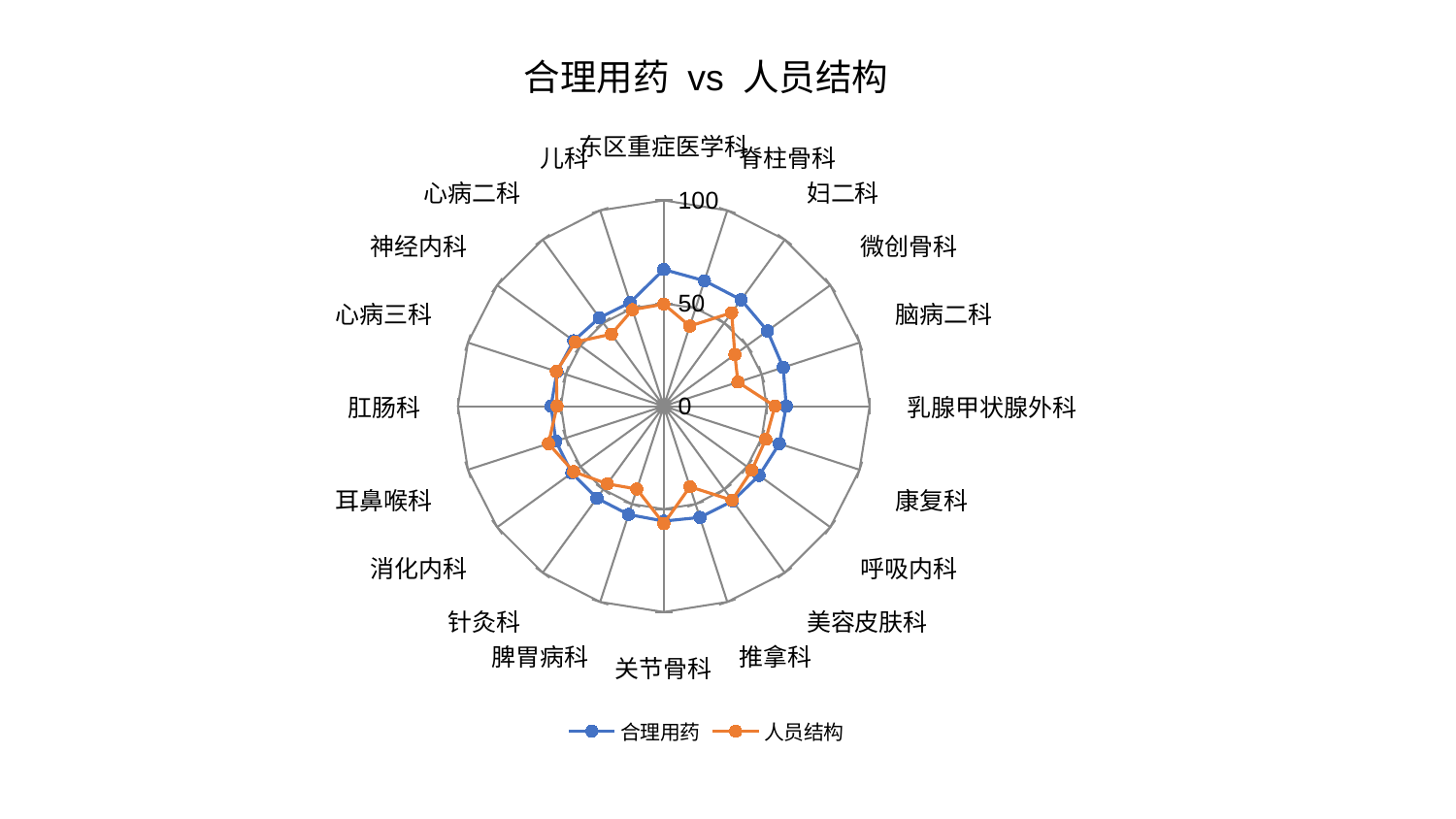

### Chart: 合理用药 vs 人员结构

| Category | 合理用药 | 人员结构 |
|---|---|---|
| 东区重症医学科 | 66.40275853204902 | 49.59854061253345 |
| 脊柱骨科 | 64.07695150608272 | 40.94773984817087 |
| 妇二科 | 63.90587396861257 | 56.14719342753697 |
| 微创骨科 | 62.27314110891604 | 42.70912131617821 |
| 脑病二科 | 61.02542539090928 | 37.90324961090066 |
| 乳腺甲状腺外科 | 59.51042030712701 | 53.991784152461264 |
| 康复科 | 59.056860769024986 | 52.13018287991792 |
| 呼吸内科 | 57.26595770101408 | 52.89642950364359 |
| 美容皮肤科 | 56.929457849237885 | 56.48818315404143 |
| 推拿科 | 56.822443227579285 | 41.16365619282902 |
| 关节骨科 | 55.837486370501125 | 57.10061010983095 |
| 脾胃病科 | 55.339707975446615 | 42.35455353803362 |
| 针灸科 | 55.237845307934684 | 46.64738508185662 |
| 消化内科 | 55.21313928971283 | 54.15362271926385 |
| 耳鼻喉科 | 55.108491997072505 | 58.894965933746256 |
| 肛肠科 | 54.74370149963262 | 51.841063572862 |
| 心病三科 | 54.52349413146682 | 54.87118916624698 |
| 神经内科 | 54.08054494442165 | 53.05443894096721 |
| 心病二科 | 53.12870481424645 | 43.268972376747605 |
| 儿科 | 52.9723187951036 | 49.2678346778838 |
51